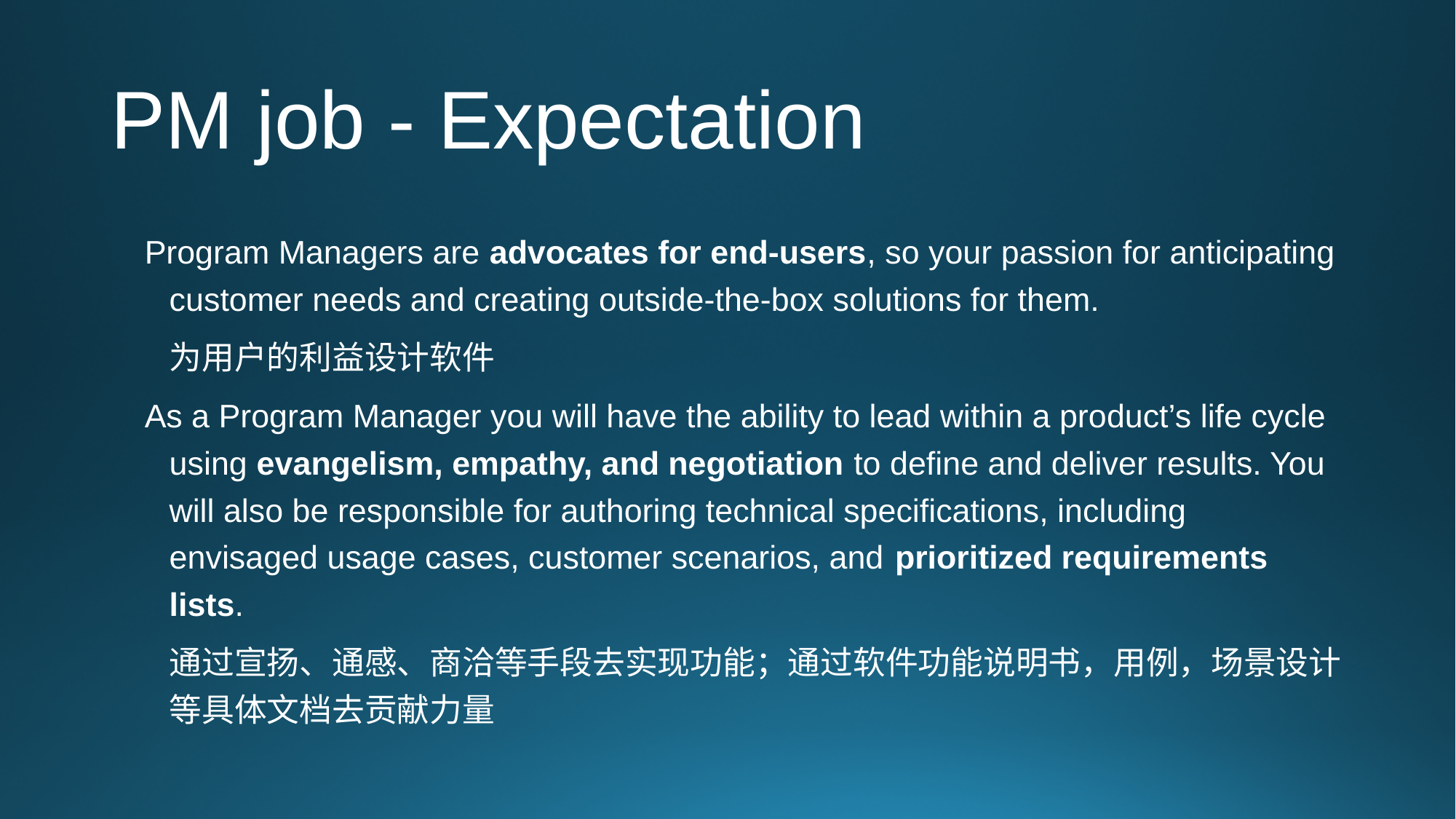

# PM job - Expectation
Program Managers are advocates for end-users, so your passion for anticipating customer needs and creating outside-the-box solutions for them.
	为用户的利益设计软件
As a Program Manager you will have the ability to lead within a product’s life cycle using evangelism, empathy, and negotiation to define and deliver results. You will also be responsible for authoring technical specifications, including envisaged usage cases, customer scenarios, and prioritized requirements lists.
	通过宣扬、通感、商洽等手段去实现功能；通过软件功能说明书，用例，场景设计等具体文档去贡献力量